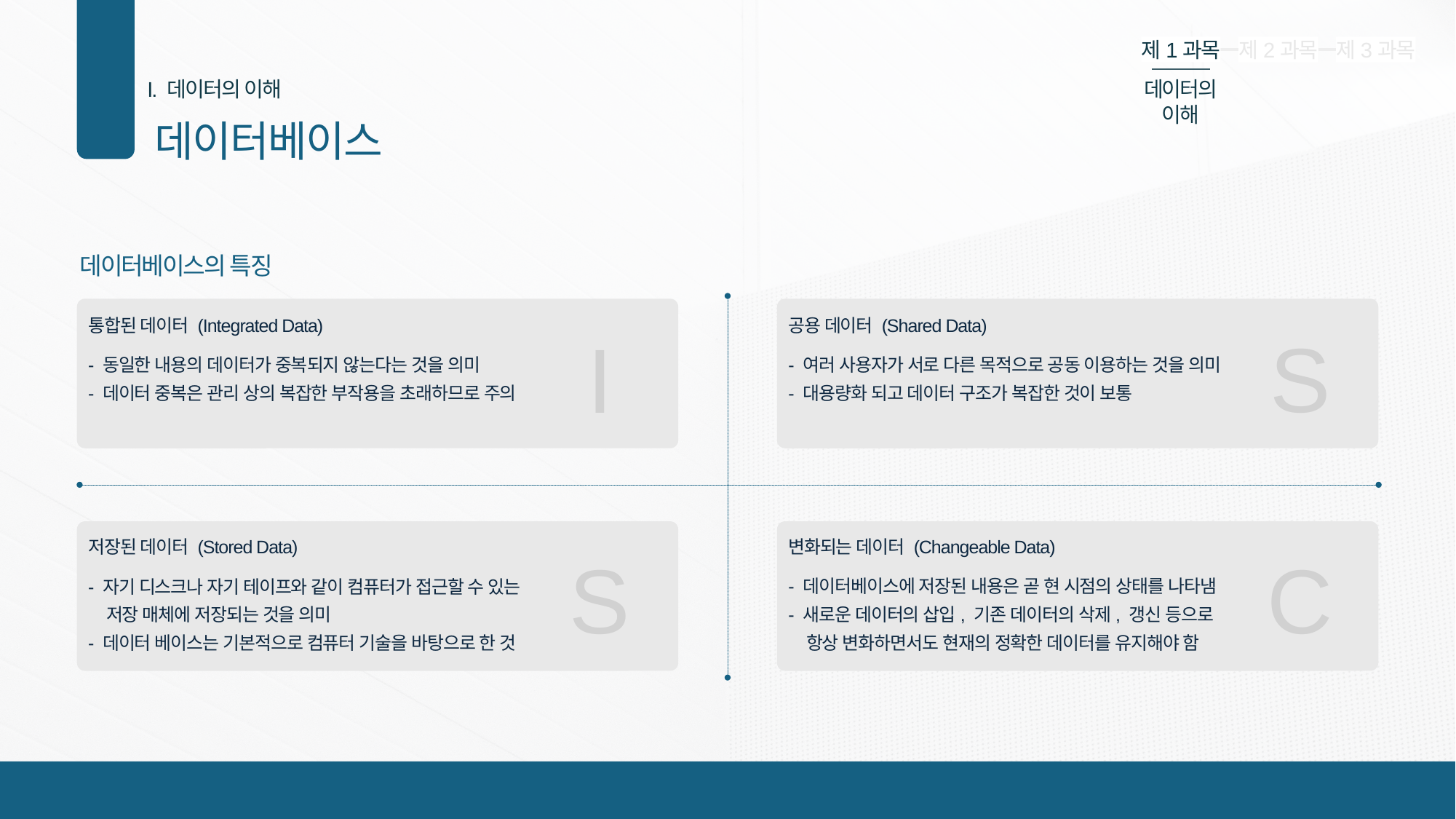

Heavy
제1과목
제2과목
제3과목
ExtraBold

I. 데이터의 이해
데이터의 이해
Bold
데이터베이스
Regular
02
Light
데이터베이스의 특징

통합된 데이터 (Integrated Data)
공용 데이터 (Shared Data)
S
I
- 동일한 내용의 데이터가 중복되지 않는다는 것을 의미
- 데이터 중복은 관리 상의 복잡한 부작용을 초래하므로 주의
- 여러 사용자가 서로 다른 목적으로 공동 이용하는 것을 의미
- 대용량화 되고 데이터 구조가 복잡한 것이 보통

변화되는 데이터 (Changeable Data)
저장된 데이터 (Stored Data)
S
C
- 데이터베이스에 저장된 내용은 곧 현 시점의 상태를 나타냄
- 새로운 데이터의 삽입, 기존 데이터의 삭제, 갱신 등으로
   항상 변화하면서도 현재의 정확한 데이터를 유지해야 함
- 자기 디스크나 자기 테이프와 같이 컴퓨터가 접근할 수 있는
   저장 매체에 저장되는 것을 의미
- 데이터 베이스는 기본적으로 컴퓨터 기술을 바탕으로 한 것
4